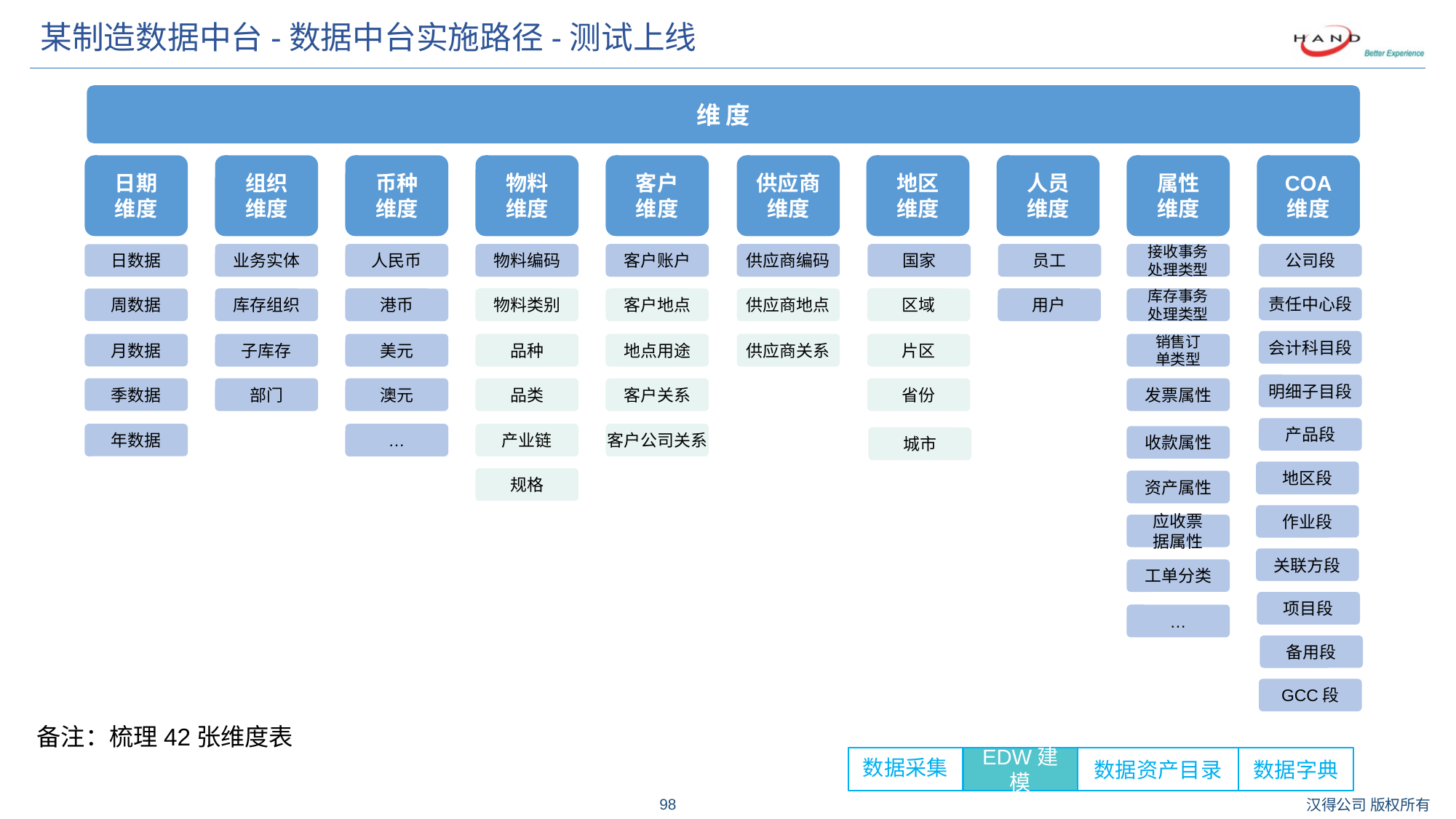

# 某制造数据中台-数据中台实施路径-测试上线
维 度
日期
维度
组织
维度
币种
维度
物料
维度
客户
维度
供应商
维度
地区
维度
人员
维度
属性
维度
COA
维度
业务实体
人民币
物料编码
客户账户
供应商编码
国家
员工
接收事务
处理类型
公司段
日数据
责任中心段
周数据
库存组织
港币
物料类别
客户地点
供应商地点
区域
用户
库存事务
处理类型
会计科目段
月数据
子库存
美元
品种
地点用途
供应商关系
片区
销售订
单类型
明细子目段
季数据
部门
澳元
品类
客户关系
省份
发票属性
产品段
年数据
…
产业链
客户公司关系
收款属性
城市
地区段
规格
资产属性
作业段
应收票
据属性
关联方段
工单分类
项目段
…
备用段
GCC段
备注：梳理42张维度表
数据采集
EDW建模
数据资产目录
数据字典